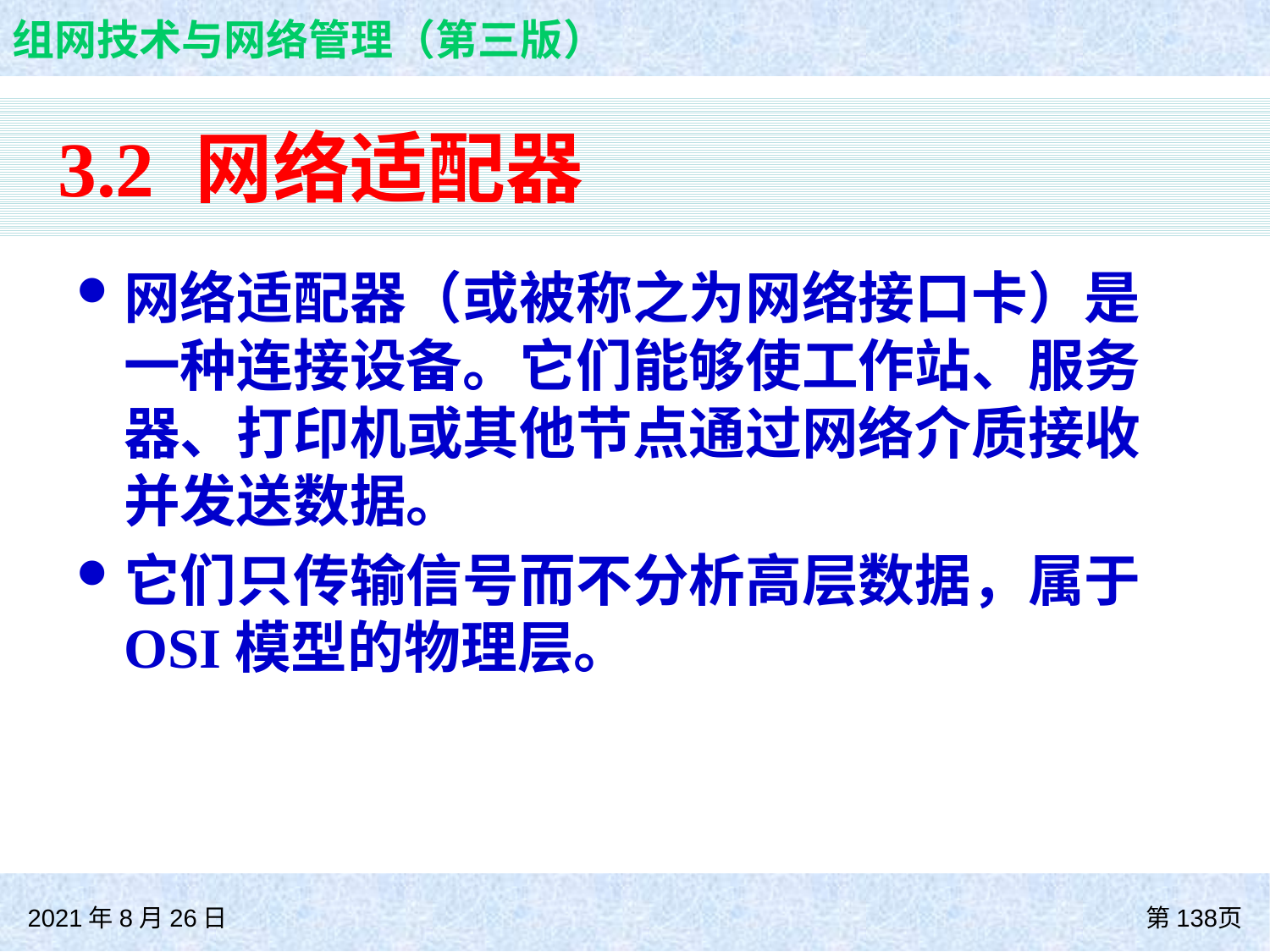

# 3.2 网络适配器
网络适配器（或被称之为网络接口卡）是一种连接设备。它们能够使工作站、服务器、打印机或其他节点通过网络介质接收并发送数据。
它们只传输信号而不分析高层数据，属于OSI模型的物理层。
2021年8月26日
第138页